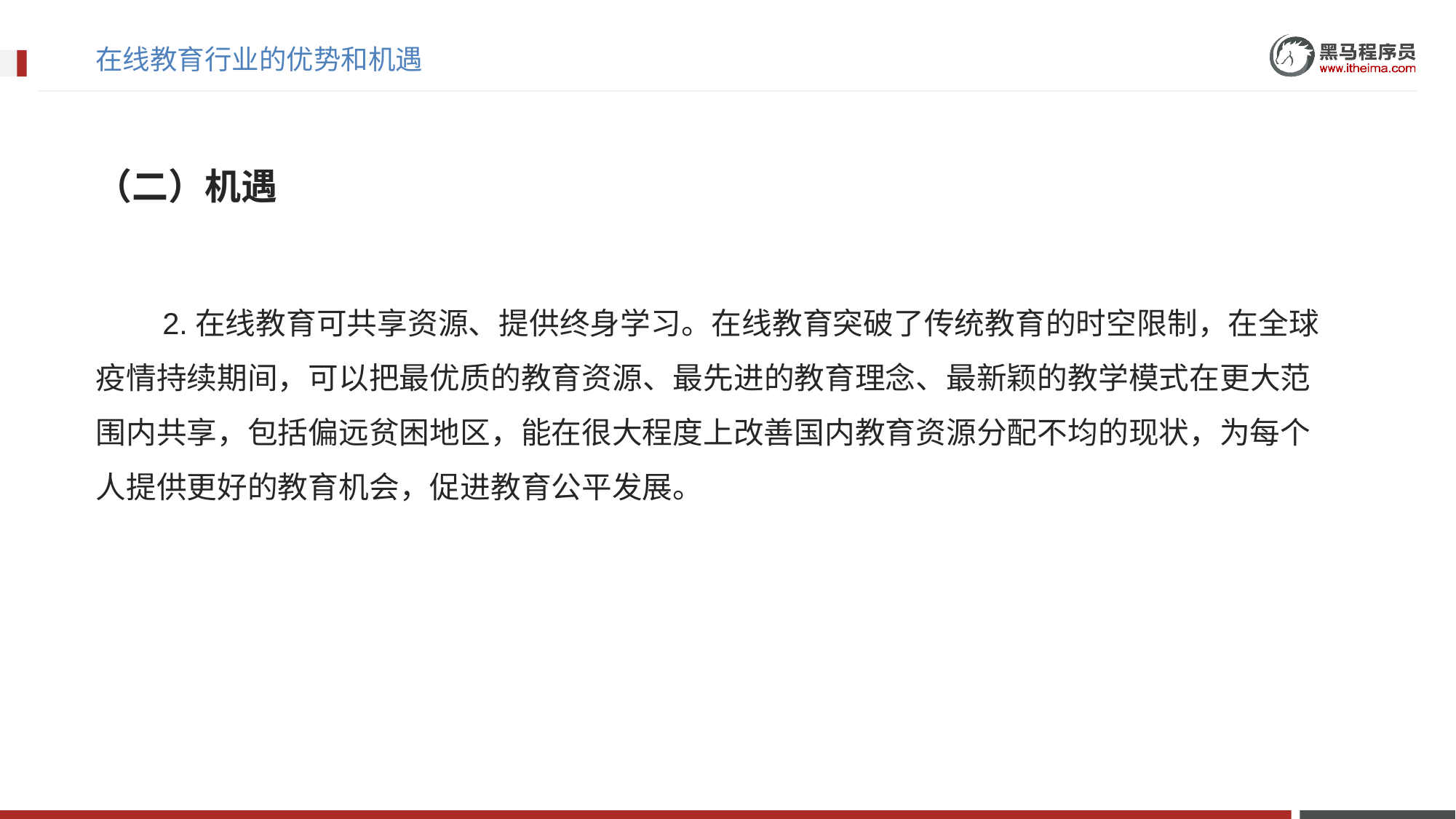

# 在线教育行业的优势和机遇
（二）机遇
        2.在线教育可共享资源、提供终身学习。在线教育突破了传统教育的时空限制，在全球疫情持续期间，可以把最优质的教育资源、最先进的教育理念、最新颖的教学模式在更大范围内共享，包括偏远贫困地区，能在很大程度上改善国内教育资源分配不均的现状，为每个人提供更好的教育机会，促进教育公平发展。